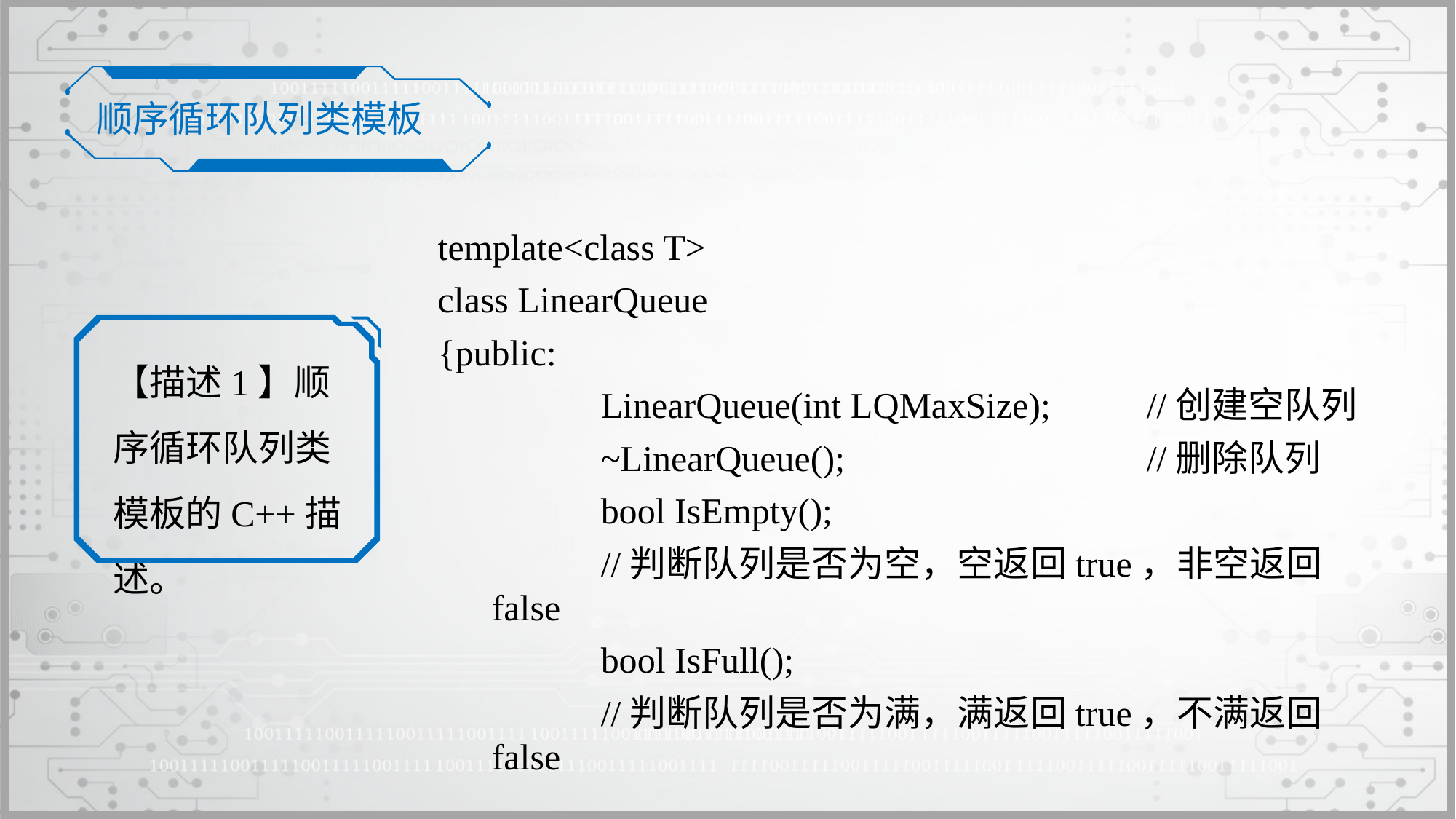

顺序循环队列类模板
template<class T>
class LinearQueue
{public:
		LinearQueue(int LQMaxSize);	//创建空队列
		~LinearQueue();			//删除队列
		bool IsEmpty();
		//判断队列是否为空，空返回true，非空返回false
		bool IsFull();
		//判断队列是否为满，满返回true，不满返回false

【描述1】顺序循环队列类模板的C++描述。